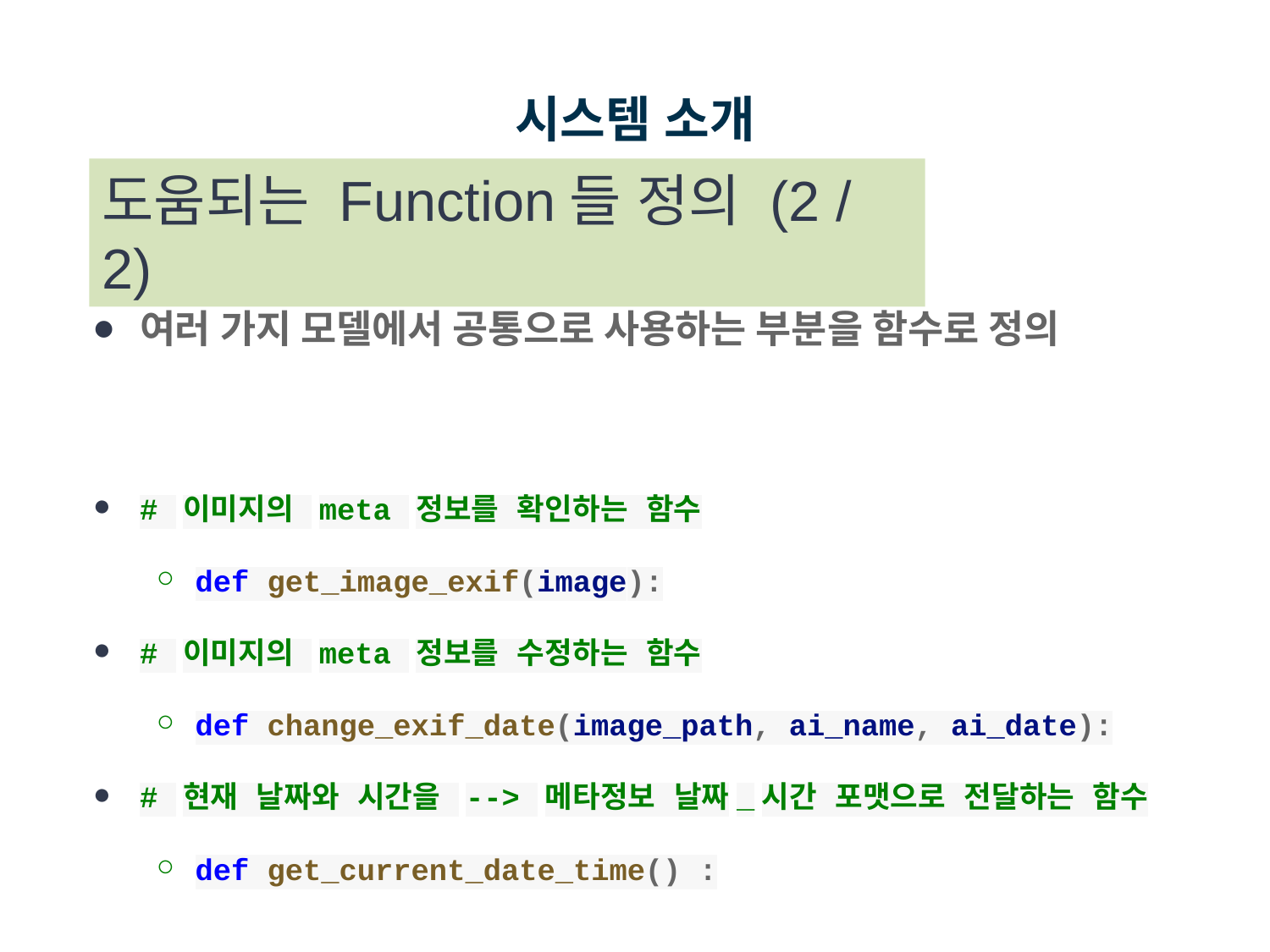

# 시스템 소개
도움되는 Function들 정의 (2 / 2)
여러 가지 모델에서 공통으로 사용하는 부분을 함수로 정의

# 이미지의 meta 정보를 확인하는 함수
def get_image_exif(image):
# 이미지의 meta 정보를 수정하는 함수
def change_exif_date(image_path, ai_name, ai_date):
# 현재 날짜와 시간을 --> 메타정보 날짜_시간 포맷으로 전달하는 함수
def get_current_date_time() :